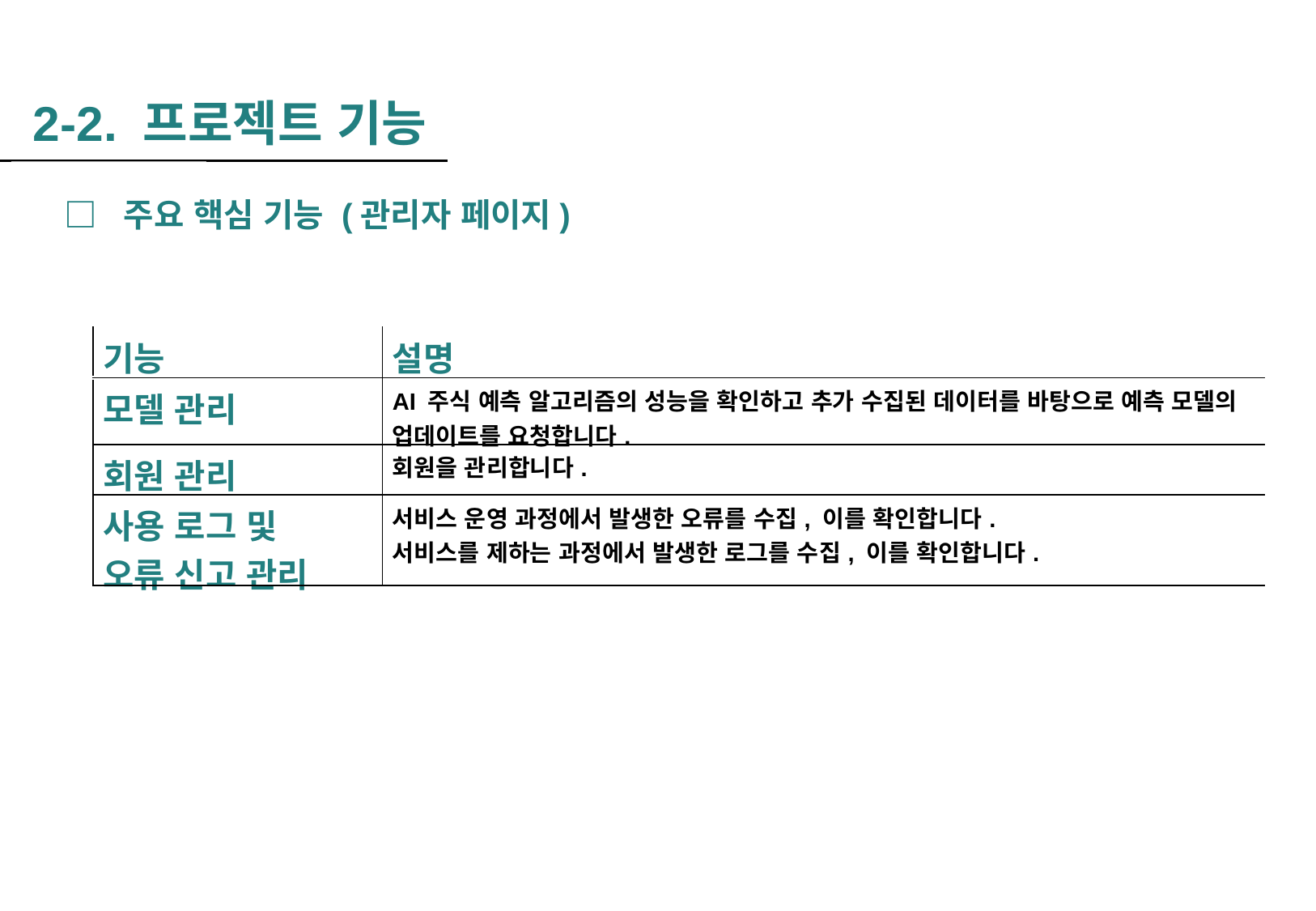

2-2. 프로젝트 기능

□  주요 핵심 기능 (관리자 페이지)
|  | 기능 | 설명 |
| --- | --- | --- |
|  | 모델 관리 | AI 주식 예측 알고리즘의 성능을 확인하고 추가 수집된 데이터를 바탕으로 예측 모델의 업데이트를 요청합니다. |
|  | 회원 관리 | 회원을 관리합니다. |
|  | 사용 로그 및 오류 신고 관리 | 서비스 운영 과정에서 발생한 오류를 수집, 이를 확인합니다. 서비스를 제하는 과정에서 발생한 로그를 수집, 이를 확인합니다. |